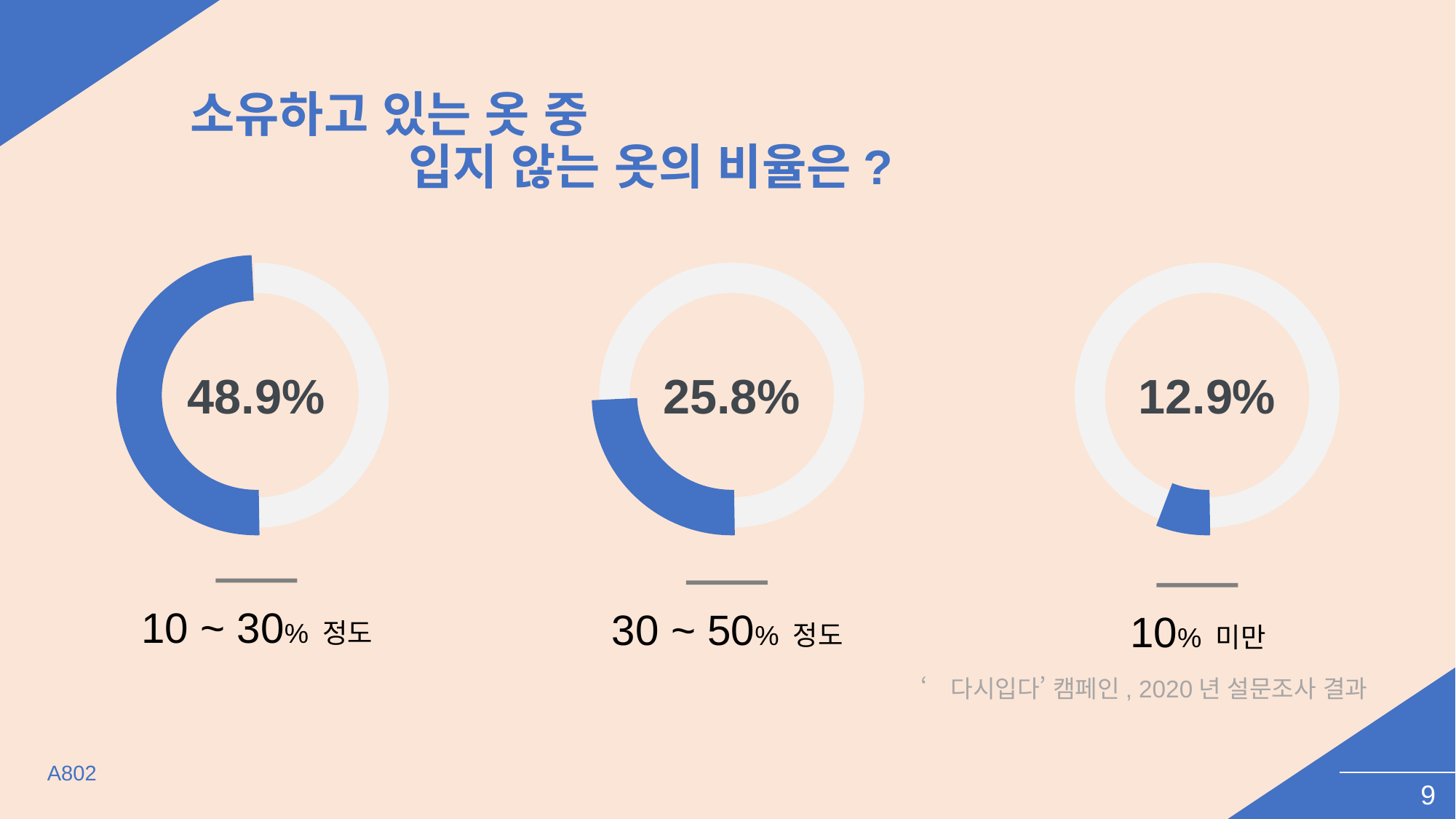

소유하고 있는 옷 중
		입지 않는 옷의 비율은?

48.9%
25.8%
12.9%

10 ~ 30% 정도
30 ~ 50% 정도
10% 미만
‘다시입다’ 캠페인, 2020년 설문조사 결과

A802
9